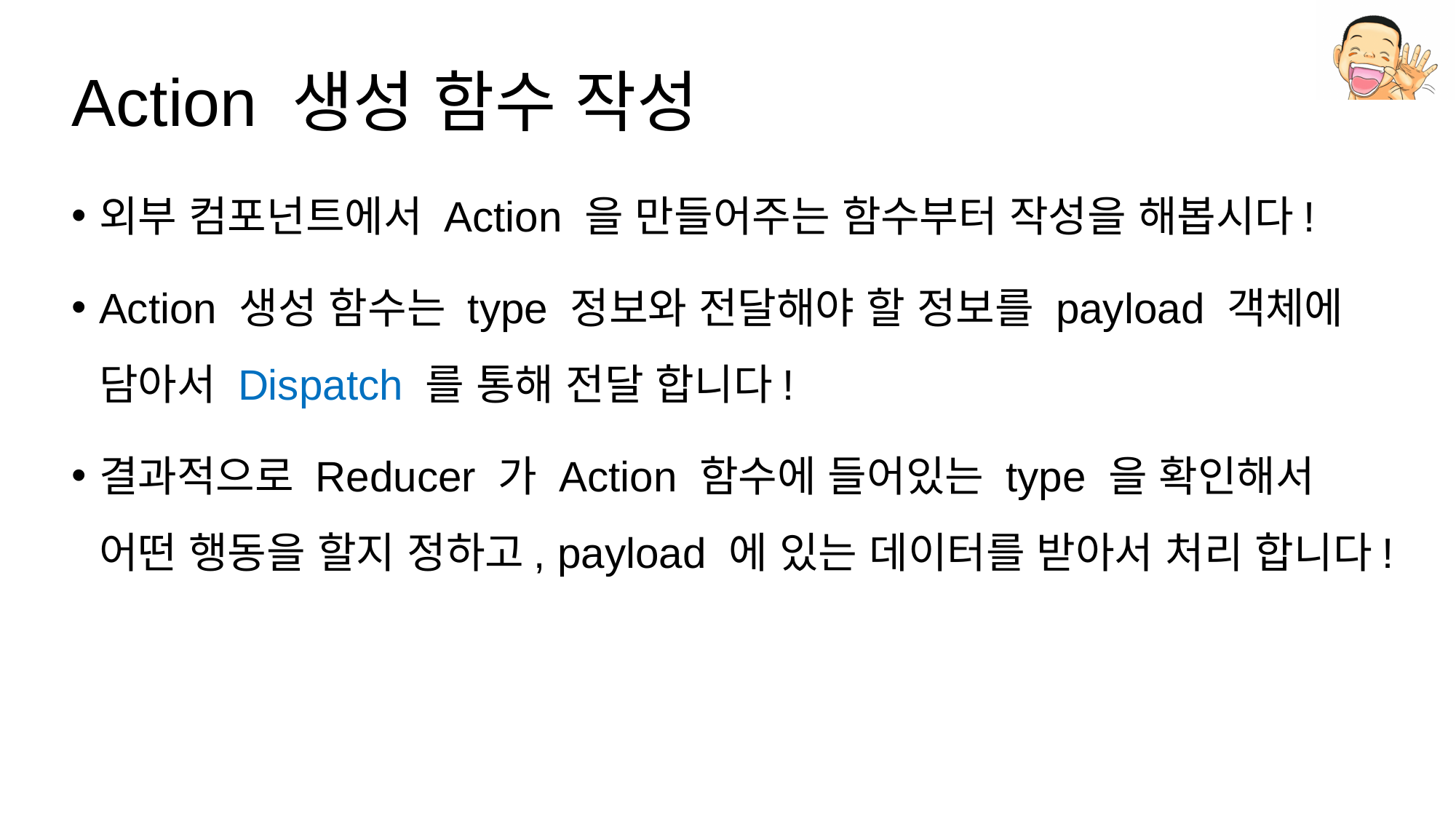

# Action 생성 함수 작성
외부 컴포넌트에서 Action 을 만들어주는 함수부터 작성을 해봅시다!
Action 생성 함수는 type 정보와 전달해야 할 정보를 payload 객체에 담아서 Dispatch 를 통해 전달 합니다!
결과적으로 Reducer 가 Action 함수에 들어있는 type 을 확인해서 어떤 행동을 할지 정하고, payload 에 있는 데이터를 받아서 처리 합니다!